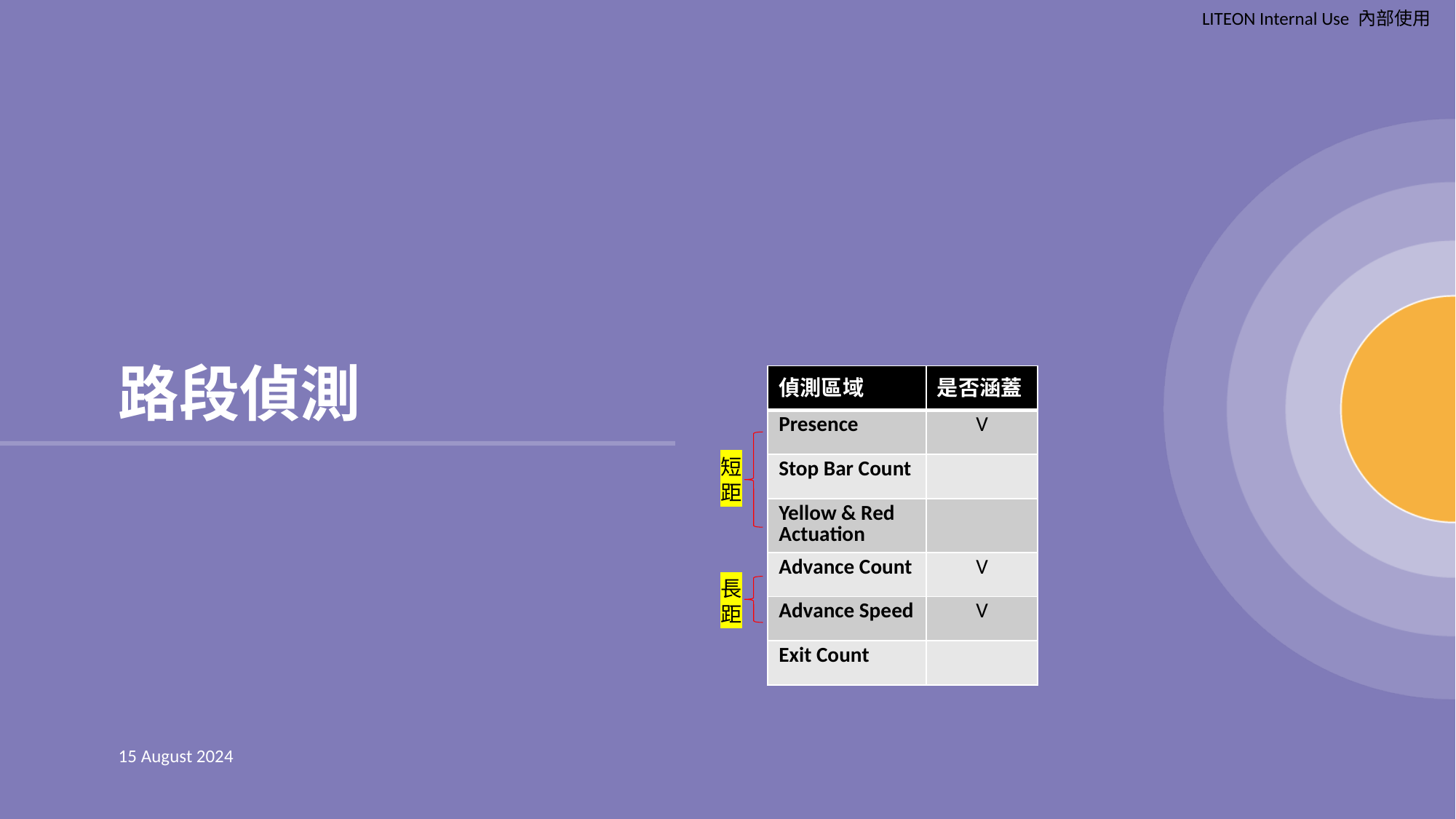

路段偵測
| 偵測區域 | 是否涵蓋 |
| --- | --- |
| Presence | V |
| Stop Bar Count |  |
| Yellow & Red Actuation |  |
| Advance Count | V |
| Advance Speed | V |
| Exit Count |  |

短距
#
長距

15 August 2024